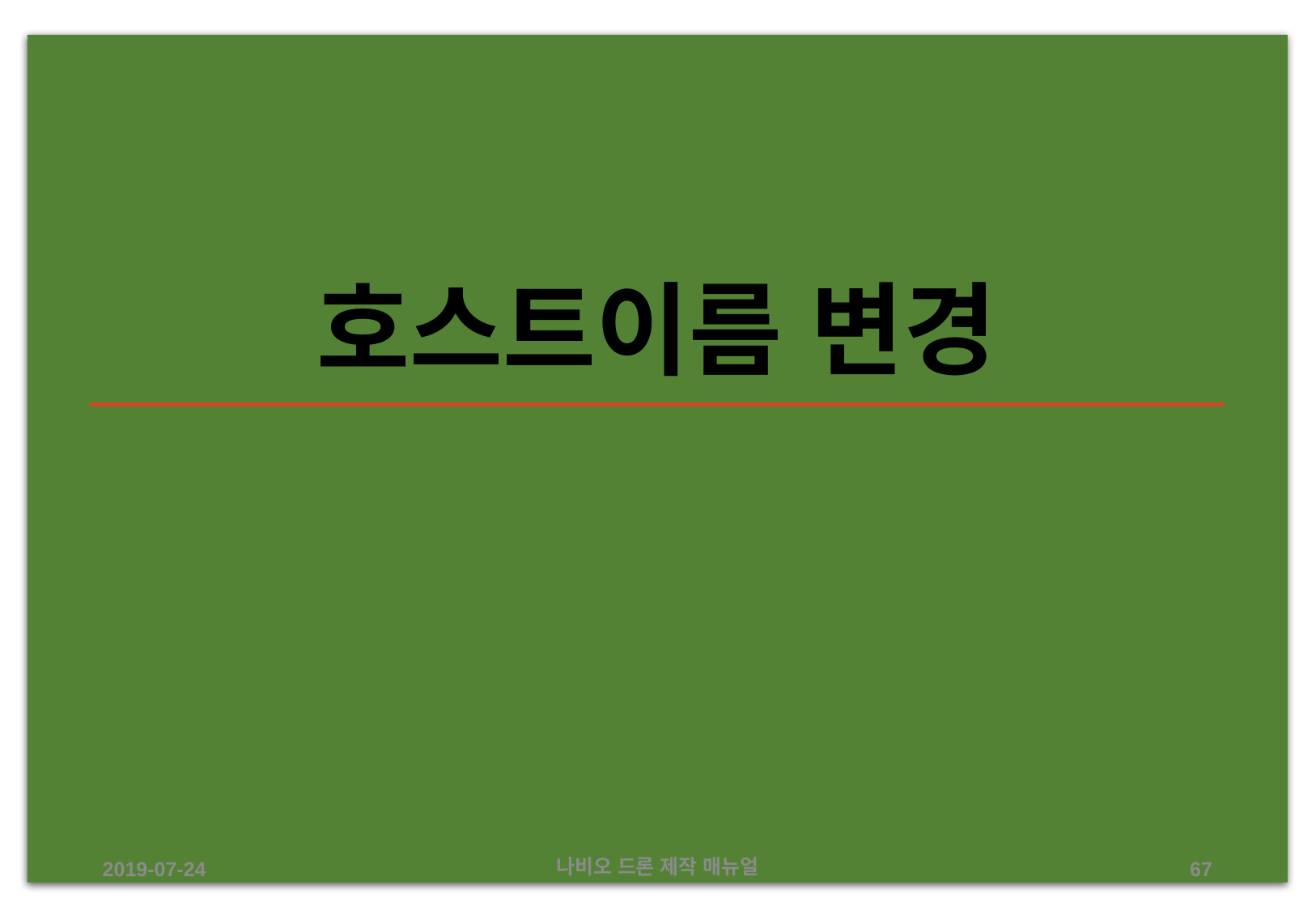

# 호스트이름 변경

2019-07-24
나비오 드론 제작 매뉴얼
67